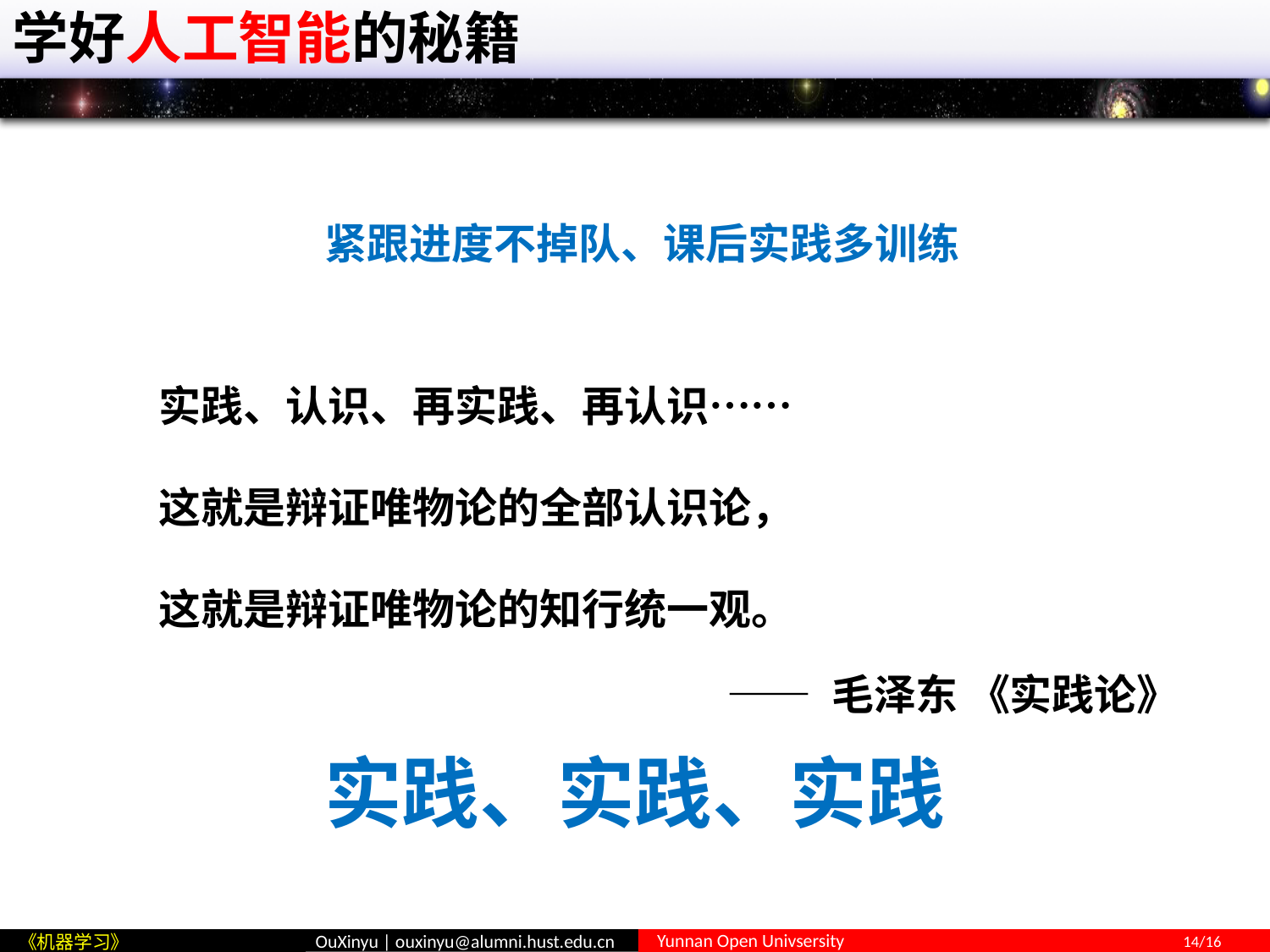

# 学好人工智能的秘籍
紧跟进度不掉队、课后实践多训练
实践、认识、再实践、再认识……
这就是辩证唯物论的全部认识论， 这就是辩证唯物论的知行统一观。
—— 毛泽东 《实践论》
实践、实践、实践